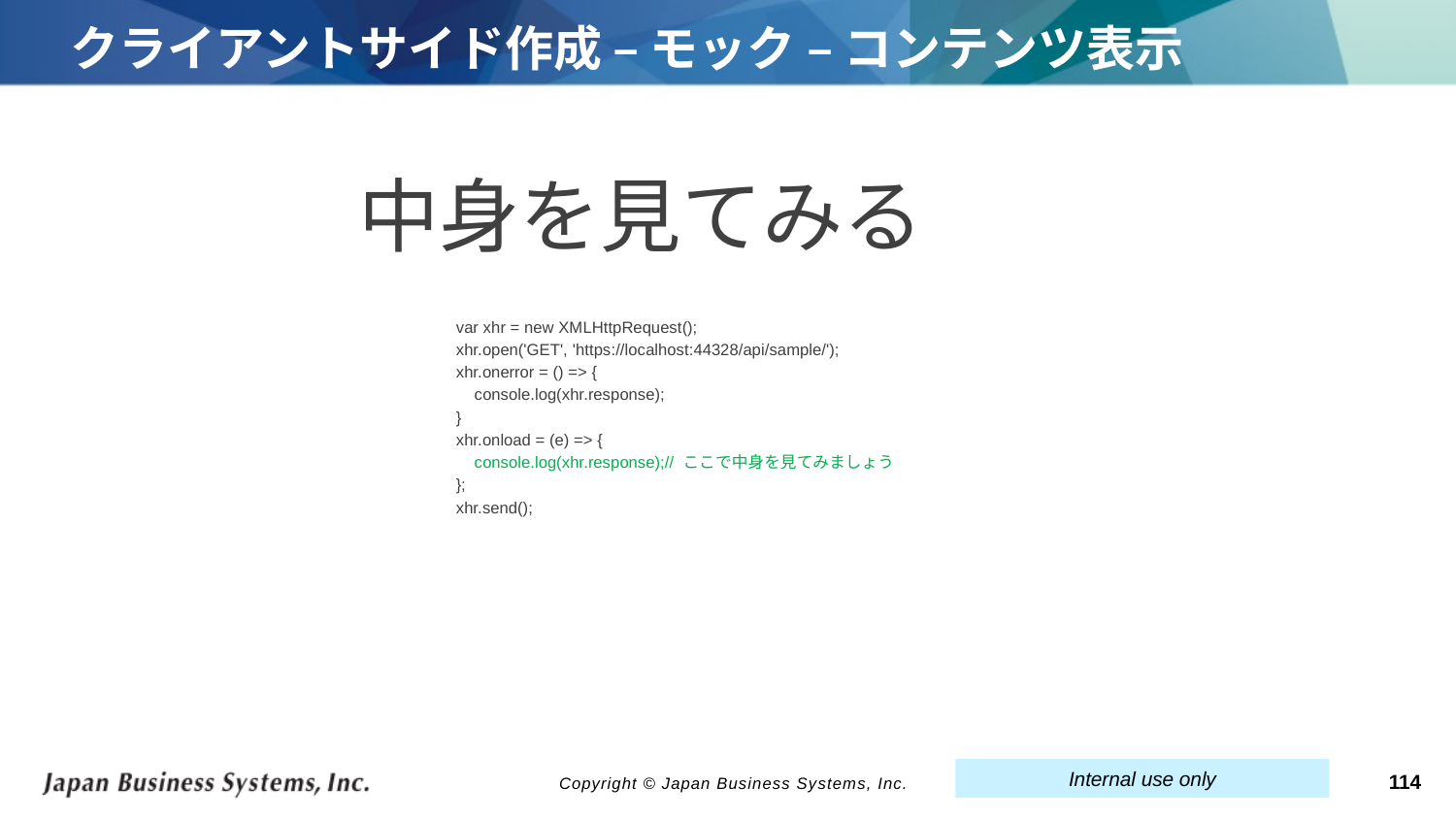

# クライアントサイド作成 – モック – コンテンツ表示
中身を見てみる
var xhr = new XMLHttpRequest();
xhr.open('GET', 'https://localhost:44328/api/sample/');
xhr.onerror = () => {
    console.log(xhr.response);
}
xhr.onload = (e) => {
    console.log(xhr.response);// ここで中身を見てみましょう
};
xhr.send();